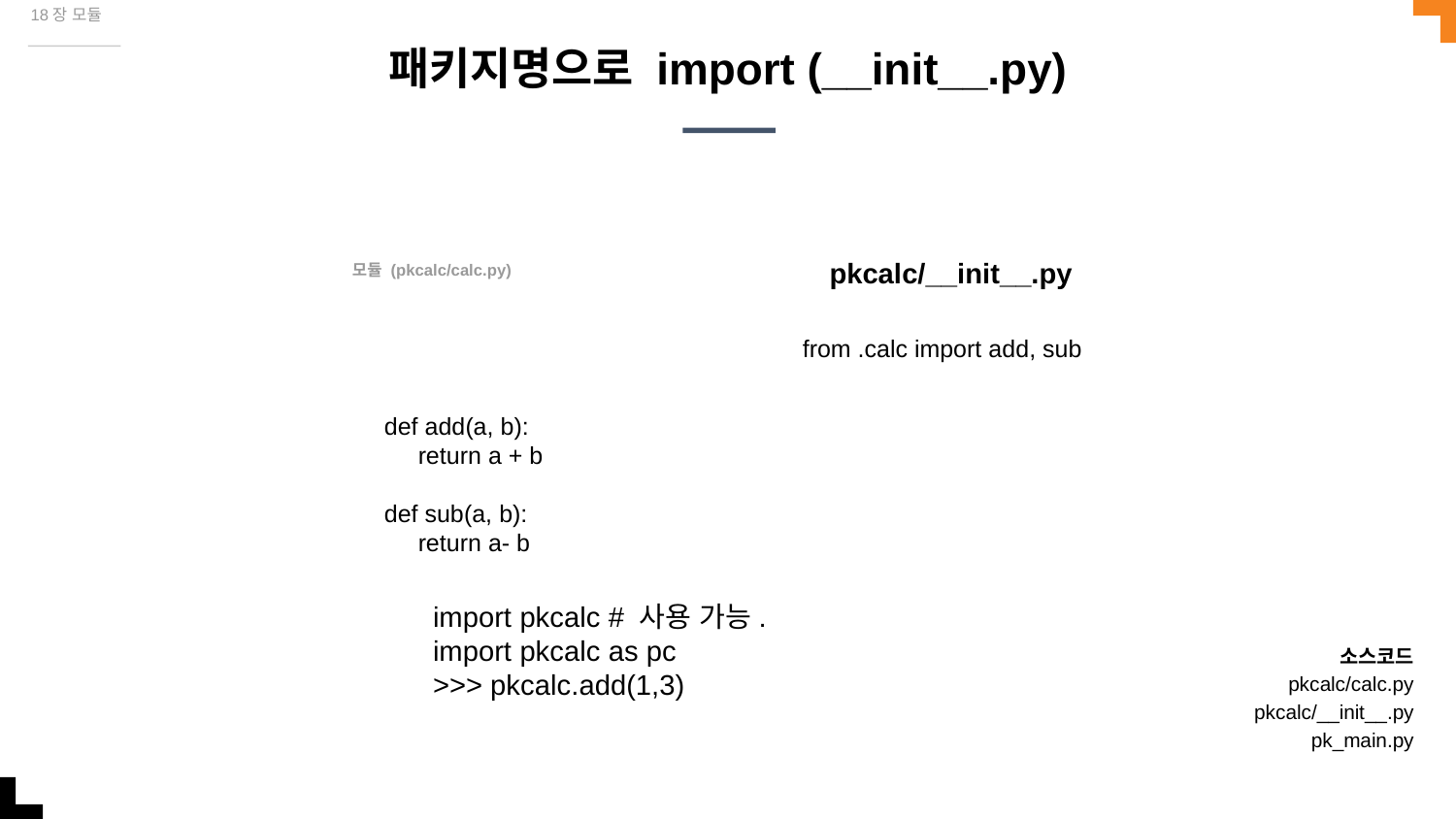

18장 모듈
# 패키지명으로 import (__init__.py)
모듈 (pkcalc/calc.py)
pkcalc/__init__.py
from .calc import add, sub

def add(a, b):
     return a + b

def sub(a, b):
     return a- b

import pkcalc # 사용 가능.
import pkcalc as pc
>>> pkcalc.add(1,3)

소스코드
pkcalc/calc.py
pkcalc/__init__.py
pk_main.py